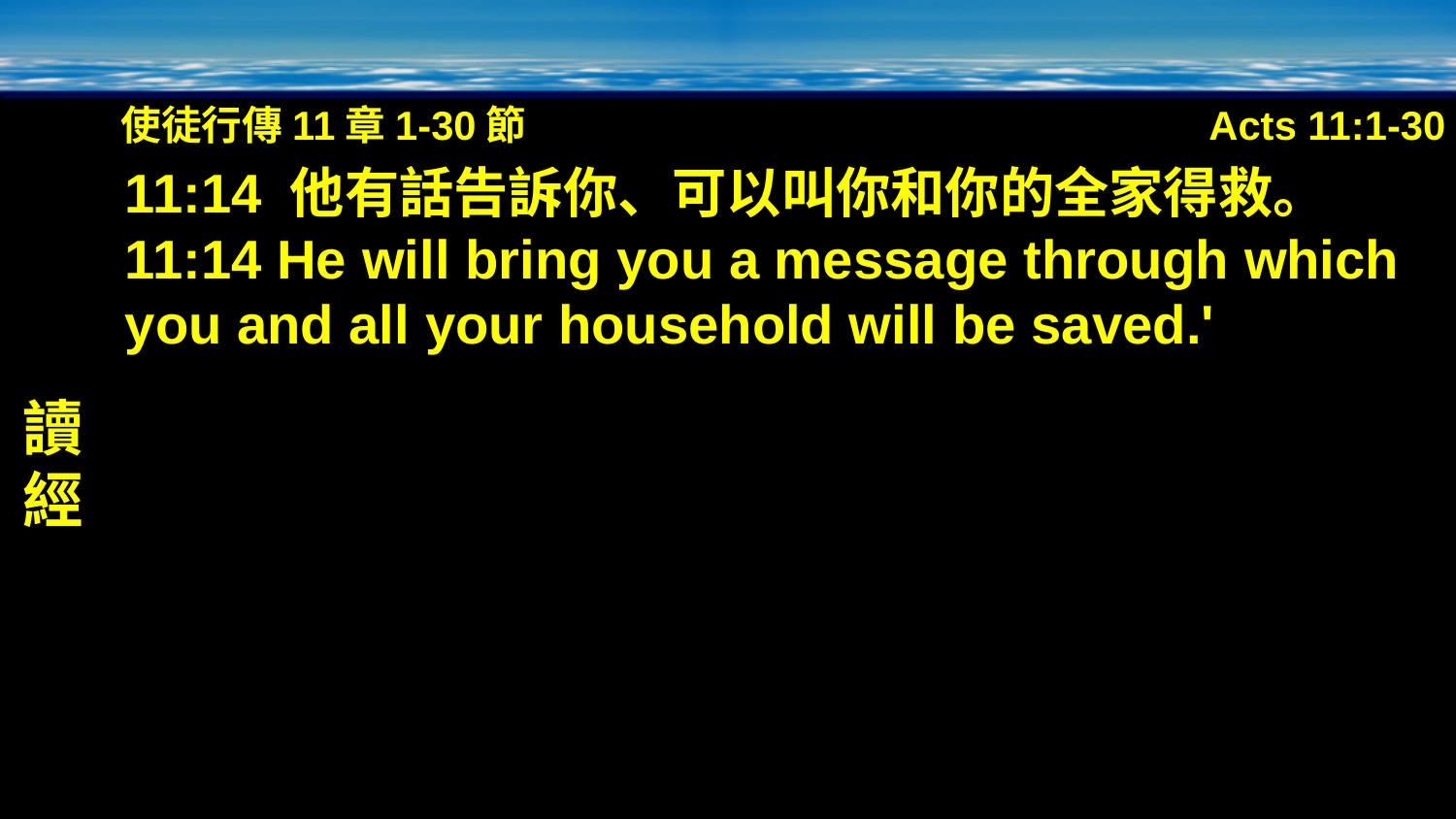

使徒行傳11章1-30節
Acts 11:1-30
讀經
11:14 他有話告訴你、可以叫你和你的全家得救。
11:14 He will bring you a message through which you and all your household will be saved.'